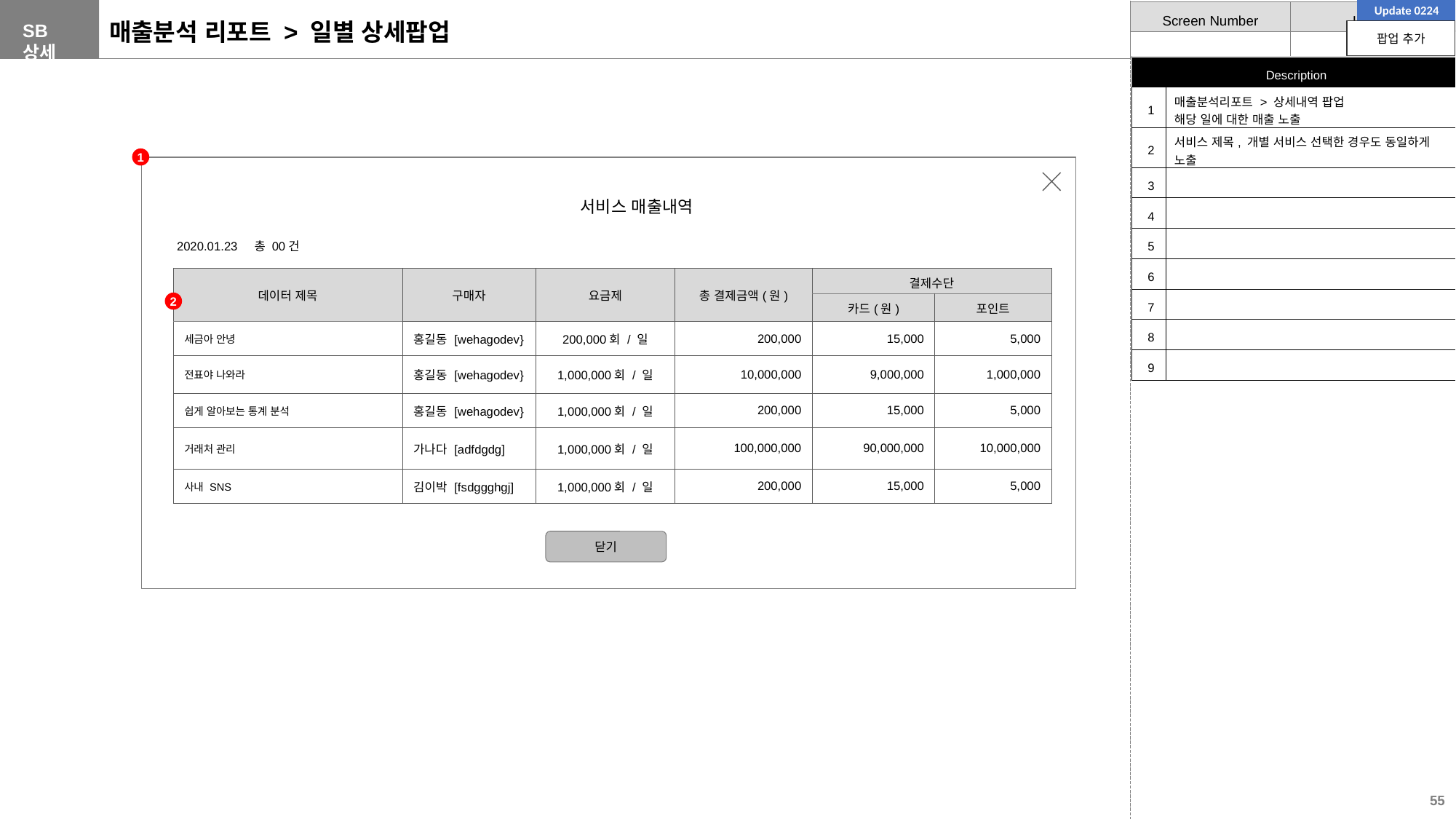

Update 0224
# 매출분석 리포트 > 일별 상세팝업
팝업 추가
| Description |  |
| --- | --- |
| 1 | 매출분석리포트 > 상세내역 팝업 해당 일에 대한 매출 노출 |
| 2 | 서비스 제목, 개별 서비스 선택한 경우도 동일하게 노출 |
| 3 |  |
| 4 |  |
| 5 |  |
| 6 |  |
| 7 |  |
| 8 |  |
| 9 |  |
1

서비스 매출내역
2020.01.23    총 00건
| 데이터 제목 | 구매자 | 요금제 | 총 결제금액(원) | 결제수단 |  |
| --- | --- | --- | --- | --- | --- |
|  |  |  |  | 카드(원) | 포인트 |
| 세금아 안녕 | 홍길동 [wehagodev} | 200,000회 / 일 | 200,000 | 15,000 | 5,000 |
| 전표야 나와라 | 홍길동 [wehagodev} | 1,000,000회 / 일 | 10,000,000 | 9,000,000 | 1,000,000 |
| 쉽게 알아보는 통계 분석 | 홍길동 [wehagodev} | 1,000,000회 / 일 | 200,000 | 15,000 | 5,000 |
| 거래처 관리 | 가나다 [adfdgdg] | 1,000,000회 / 일 | 100,000,000 | 90,000,000 | 10,000,000 |
| 사내 SNS | 김이박 [fsdggghgj] | 1,000,000회 / 일 | 200,000 | 15,000 | 5,000 |
2
2020.01.23    총 00건
닫기